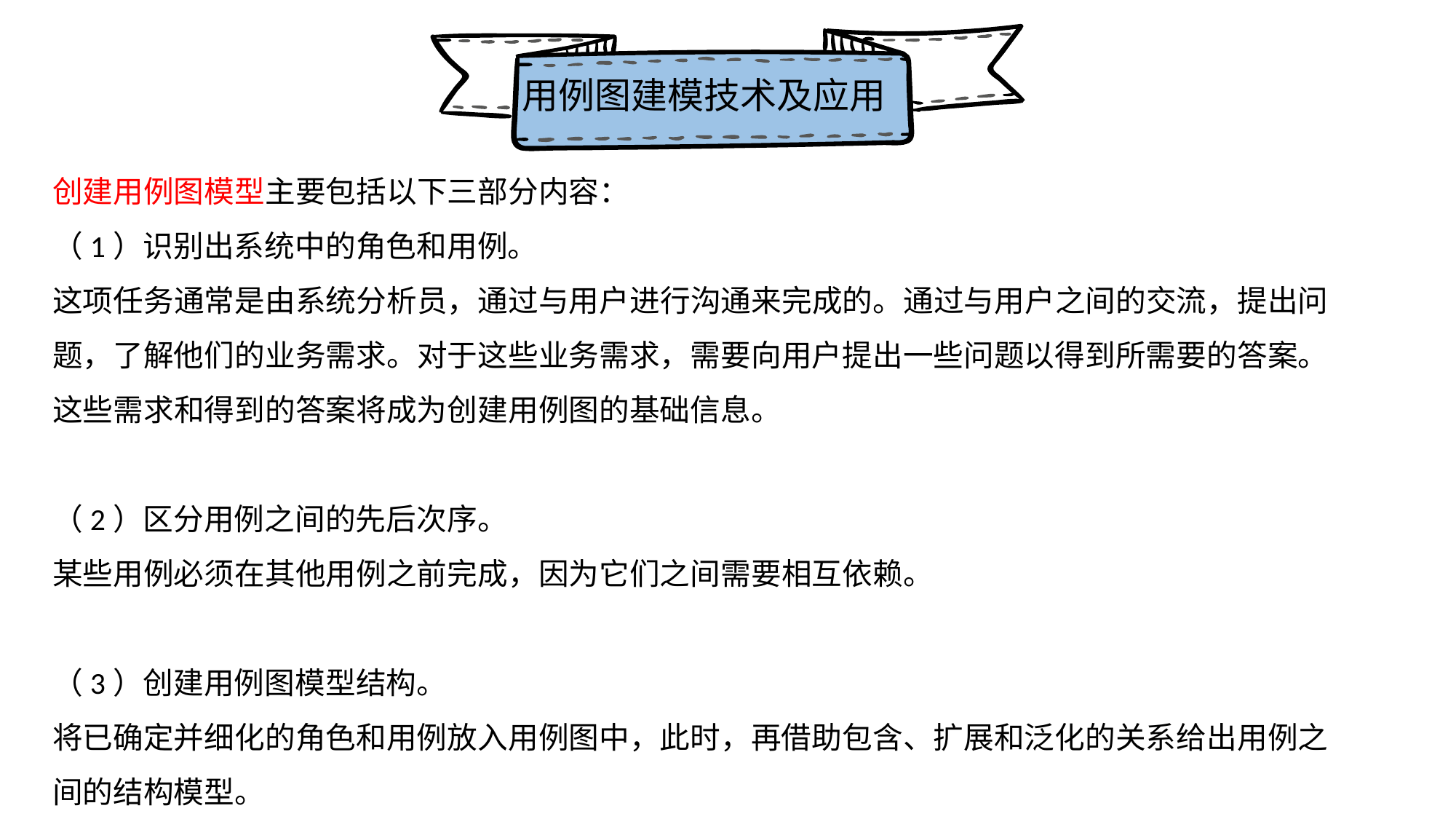

用例图建模技术及应用
创建用例图模型主要包括以下三部分内容：
（1）识别出系统中的角色和用例。
这项任务通常是由系统分析员，通过与用户进行沟通来完成的。通过与用户之间的交流，提出问题，了解他们的业务需求。对于这些业务需求，需要向用户提出一些问题以得到所需要的答案。这些需求和得到的答案将成为创建用例图的基础信息。

（2）区分用例之间的先后次序。
某些用例必须在其他用例之前完成，因为它们之间需要相互依赖。

（3）创建用例图模型结构。
将已确定并细化的角色和用例放入用例图中，此时，再借助包含、扩展和泛化的关系给出用例之间的结构模型。